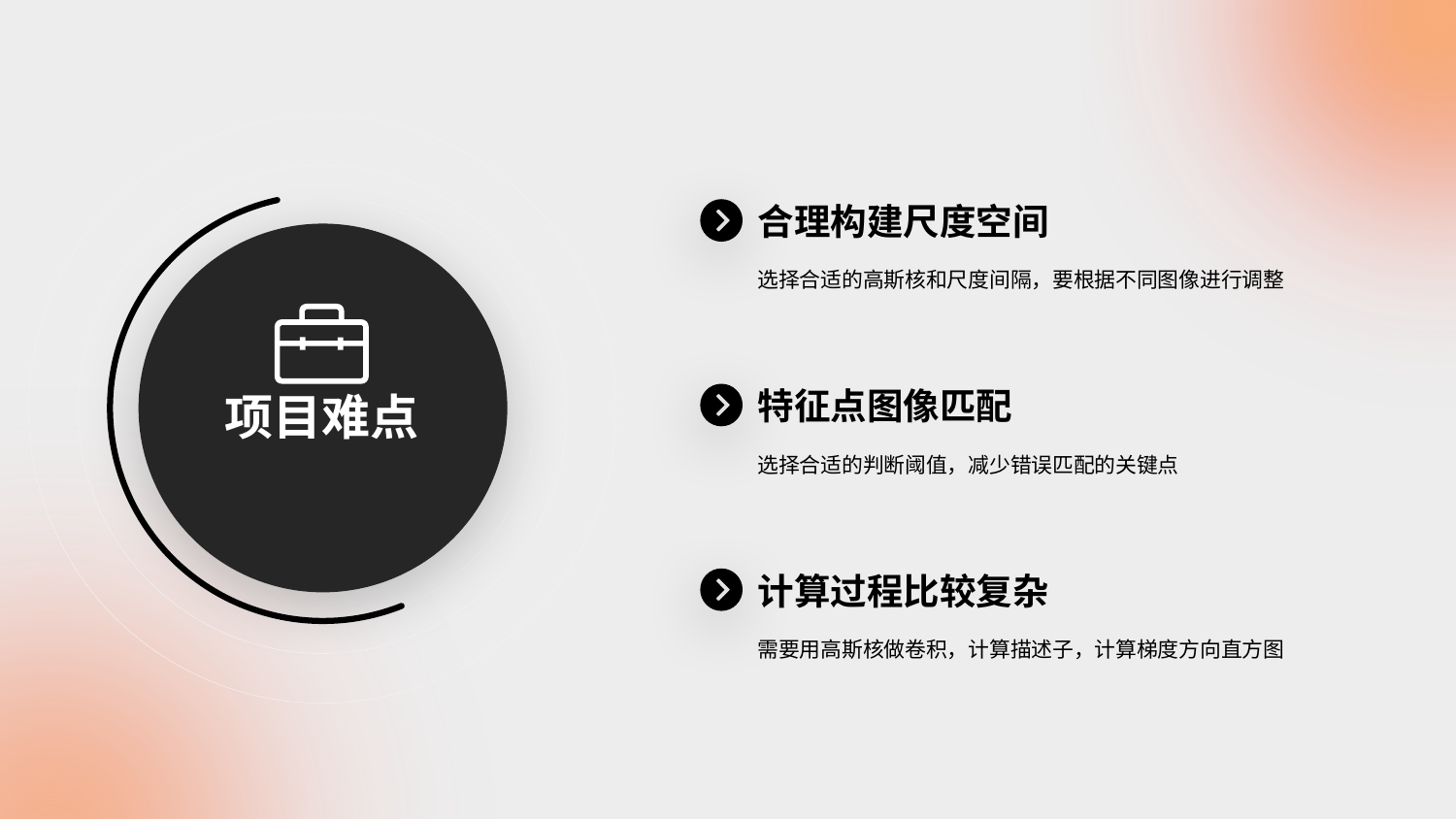

合理构建尺度空间

选择合适的高斯核和尺度间隔，要根据不同图像进行调整

特征点图像匹配
项目难点

选择合适的判断阈值，减少错误匹配的关键点
计算过程比较复杂

需要用高斯核做卷积，计算描述子，计算梯度方向直方图